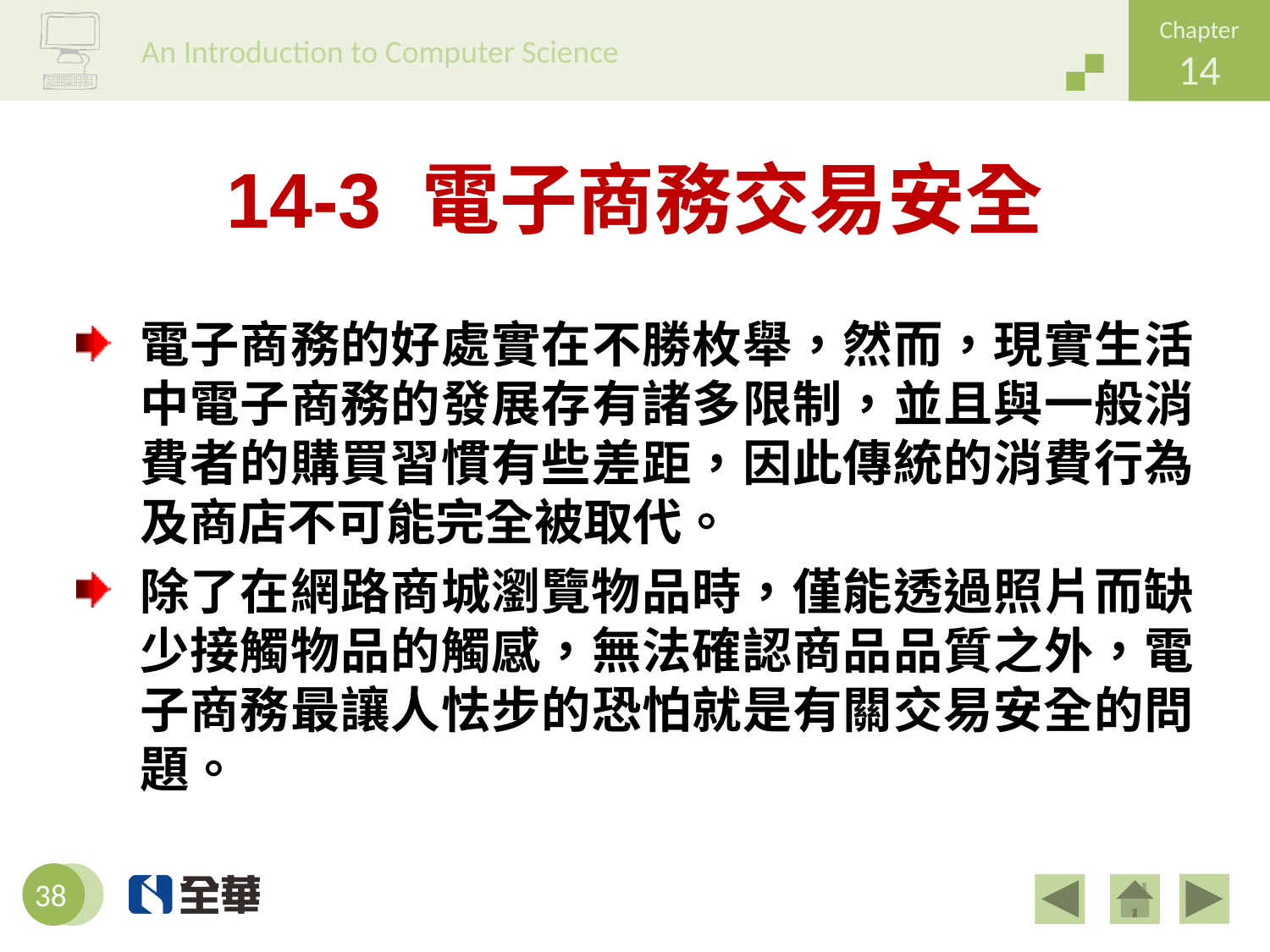

# 14-3 電子商務交易安全
電子商務的好處實在不勝枚舉，然而，現實生活中電子商務的發展存有諸多限制，並且與一般消費者的購買習慣有些差距，因此傳統的消費行為及商店不可能完全被取代。
除了在網路商城瀏覽物品時，僅能透過照片而缺少接觸物品的觸感，無法確認商品品質之外，電子商務最讓人怯步的恐怕就是有關交易安全的問題。